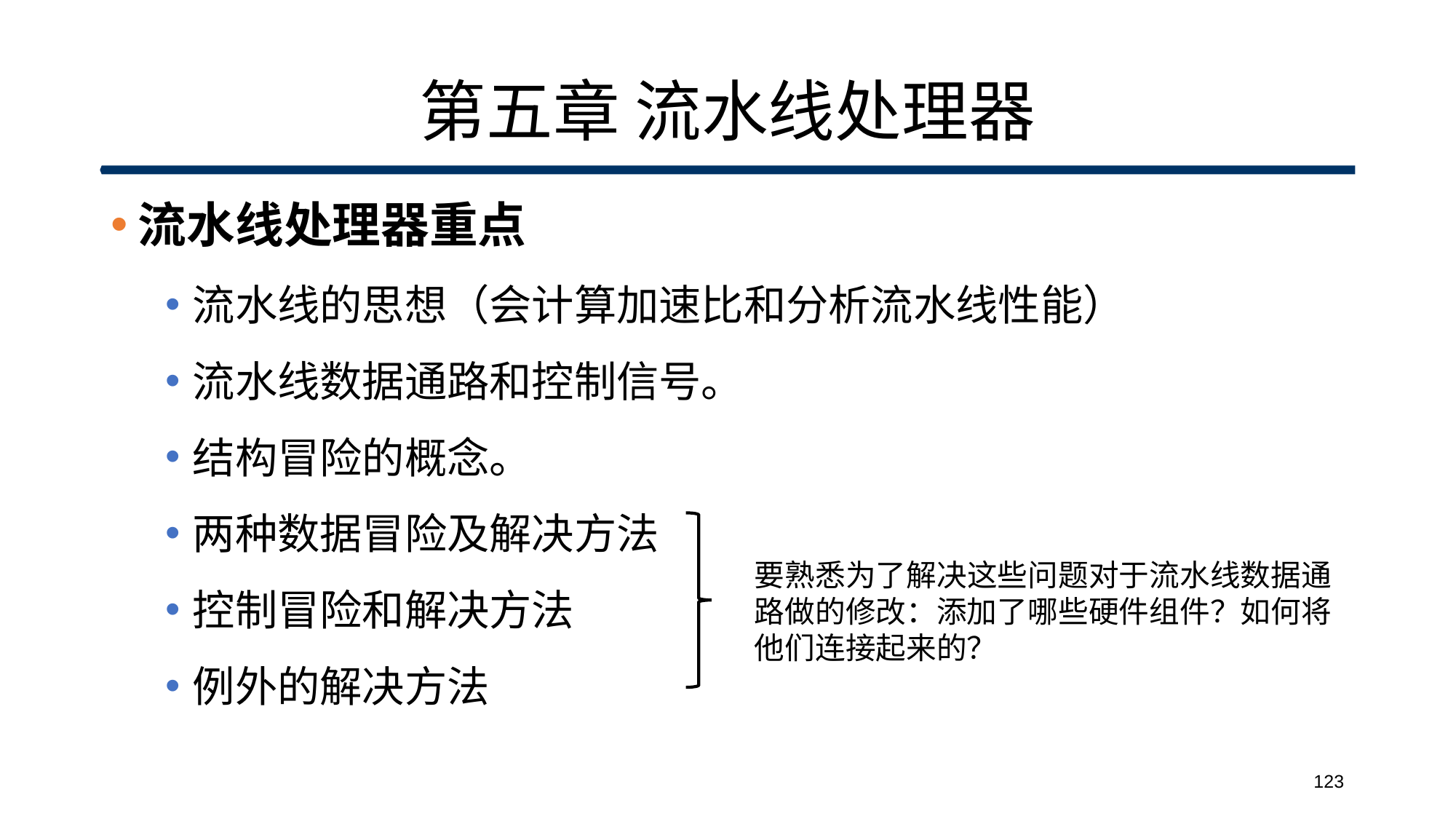

# 第五章 流水线处理器
流水线处理器重点
流水线的思想（会计算加速比和分析流水线性能）
流水线数据通路和控制信号。
结构冒险的概念。
两种数据冒险及解决方法
控制冒险和解决方法
例外的解决方法

要熟悉为了解决这些问题对于流水线数据通路做的修改：添加了哪些硬件组件？如何将他们连接起来的？
123